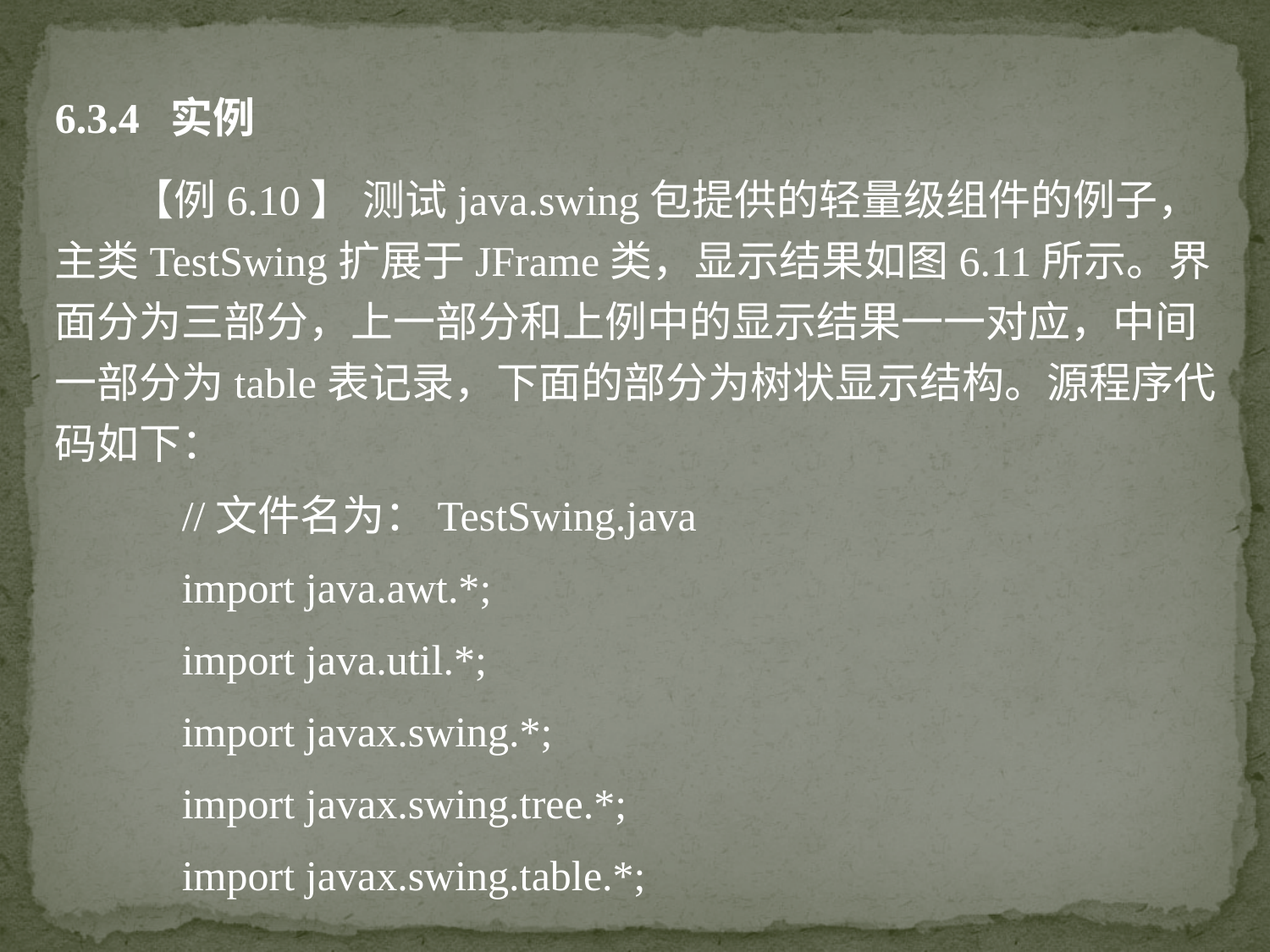

6.3.4  实例
       【例6.10】 测试java.swing包提供的轻量级组件的例子，主类TestSwing扩展于JFrame类，显示结果如图6.11所示。界面分为三部分，上一部分和上例中的显示结果一一对应，中间一部分为table表记录，下面的部分为树状显示结构。源程序代码如下：
//文件名为：TestSwing.java
import java.awt.*;
import java.util.*;
import javax.swing.*;
import javax.swing.tree.*;
import javax.swing.table.*;